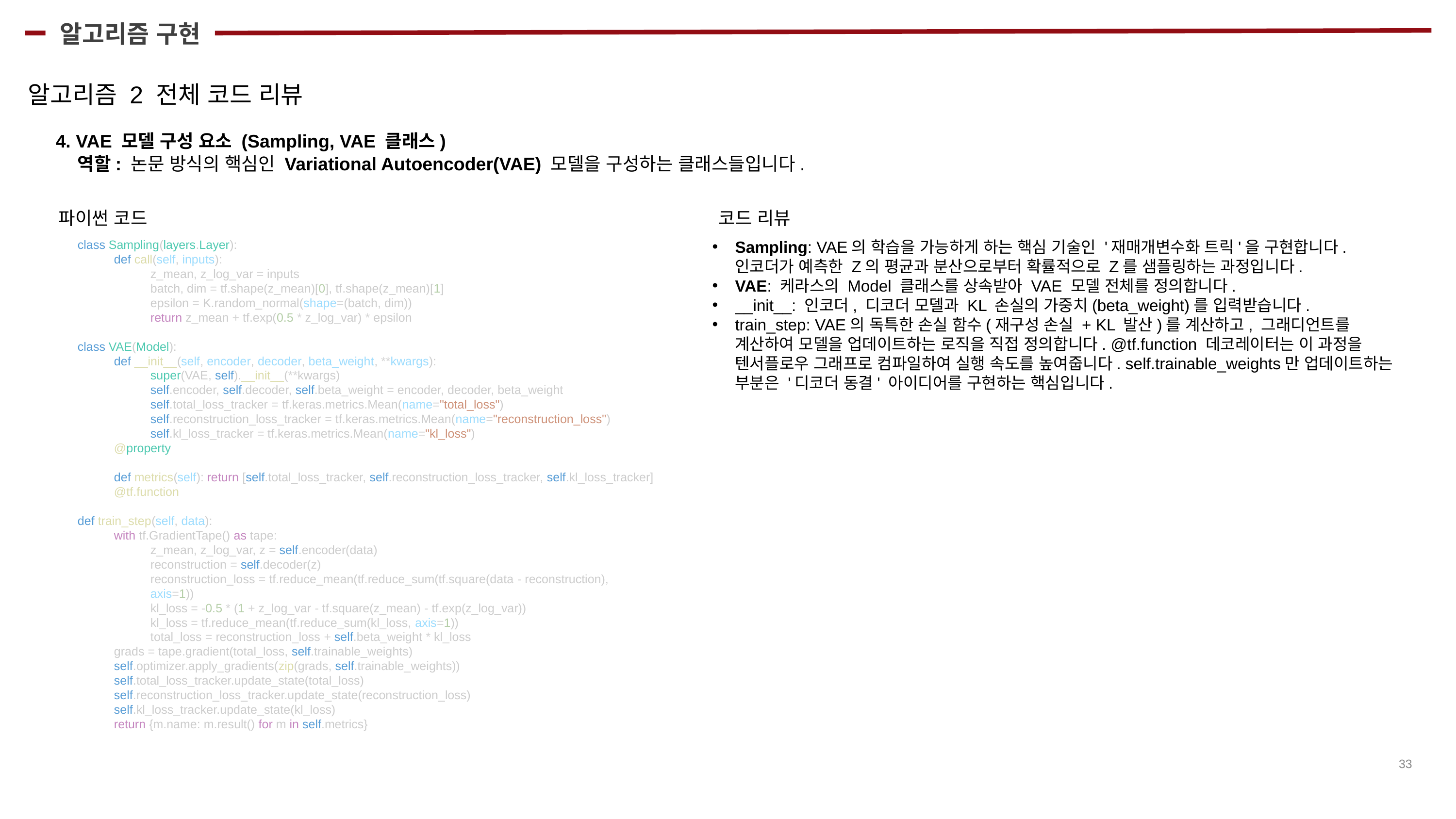

알고리즘 구현
알고리즘 2 전체 코드 리뷰
4. VAE 모델 구성 요소 (Sampling, VAE 클래스)
역할: 논문 방식의 핵심인 Variational Autoencoder(VAE) 모델을 구성하는 클래스들입니다.
코드 리뷰
파이썬 코드
class Sampling(layers.Layer):
def call(self, inputs):
z_mean, z_log_var = inputs
batch, dim = tf.shape(z_mean)[0], tf.shape(z_mean)[1]
epsilon = K.random_normal(shape=(batch, dim))
return z_mean + tf.exp(0.5 * z_log_var) * epsilon
class VAE(Model):
def __init__(self, encoder, decoder, beta_weight, **kwargs):
super(VAE, self).__init__(**kwargs)
self.encoder, self.decoder, self.beta_weight = encoder, decoder, beta_weight
self.total_loss_tracker = tf.keras.metrics.Mean(name="total_loss")
self.reconstruction_loss_tracker = tf.keras.metrics.Mean(name="reconstruction_loss")
self.kl_loss_tracker = tf.keras.metrics.Mean(name="kl_loss")
@property

def metrics(self): return [self.total_loss_tracker, self.reconstruction_loss_tracker, self.kl_loss_tracker]
@tf.function

def train_step(self, data):
with tf.GradientTape() as tape:
z_mean, z_log_var, z = self.encoder(data)
reconstruction = self.decoder(z)
reconstruction_loss = tf.reduce_mean(tf.reduce_sum(tf.square(data - reconstruction), axis=1))
kl_loss = -0.5 * (1 + z_log_var - tf.square(z_mean) - tf.exp(z_log_var))
kl_loss = tf.reduce_mean(tf.reduce_sum(kl_loss, axis=1))
total_loss = reconstruction_loss + self.beta_weight * kl_loss
grads = tape.gradient(total_loss, self.trainable_weights)
self.optimizer.apply_gradients(zip(grads, self.trainable_weights))
self.total_loss_tracker.update_state(total_loss)
self.reconstruction_loss_tracker.update_state(reconstruction_loss)
self.kl_loss_tracker.update_state(kl_loss)
return {m.name: m.result() for m in self.metrics}
Sampling: VAE의 학습을 가능하게 하는 핵심 기술인 '재매개변수화 트릭'을 구현합니다. 인코더가 예측한 Z의 평균과 분산으로부터 확률적으로 Z를 샘플링하는 과정입니다.
VAE: 케라스의 Model 클래스를 상속받아 VAE 모델 전체를 정의합니다.
__init__: 인코더, 디코더 모델과 KL 손실의 가중치(beta_weight)를 입력받습니다.
train_step: VAE의 독특한 손실 함수(재구성 손실 + KL 발산)를 계산하고, 그래디언트를 계산하여 모델을 업데이트하는 로직을 직접 정의합니다. @tf.function 데코레이터는 이 과정을 텐서플로우 그래프로 컴파일하여 실행 속도를 높여줍니다. self.trainable_weights만 업데이트하는 부분은 '디코더 동결' 아이디어를 구현하는 핵심입니다.
33